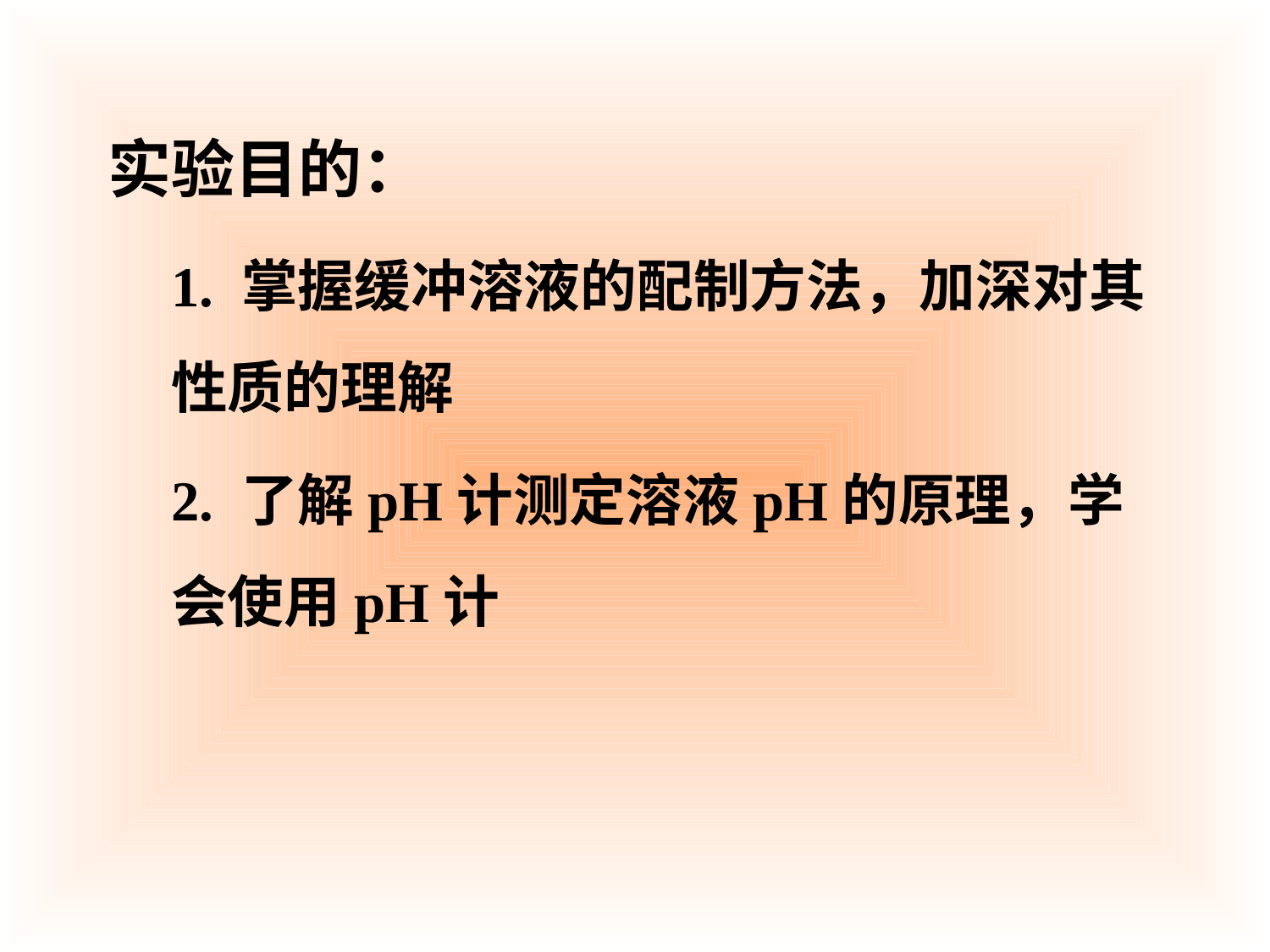

#
实验目的：
1. 掌握缓冲溶液的配制方法，加深对其性质的理解
2. 了解pH计测定溶液pH的原理，学会使用pH计